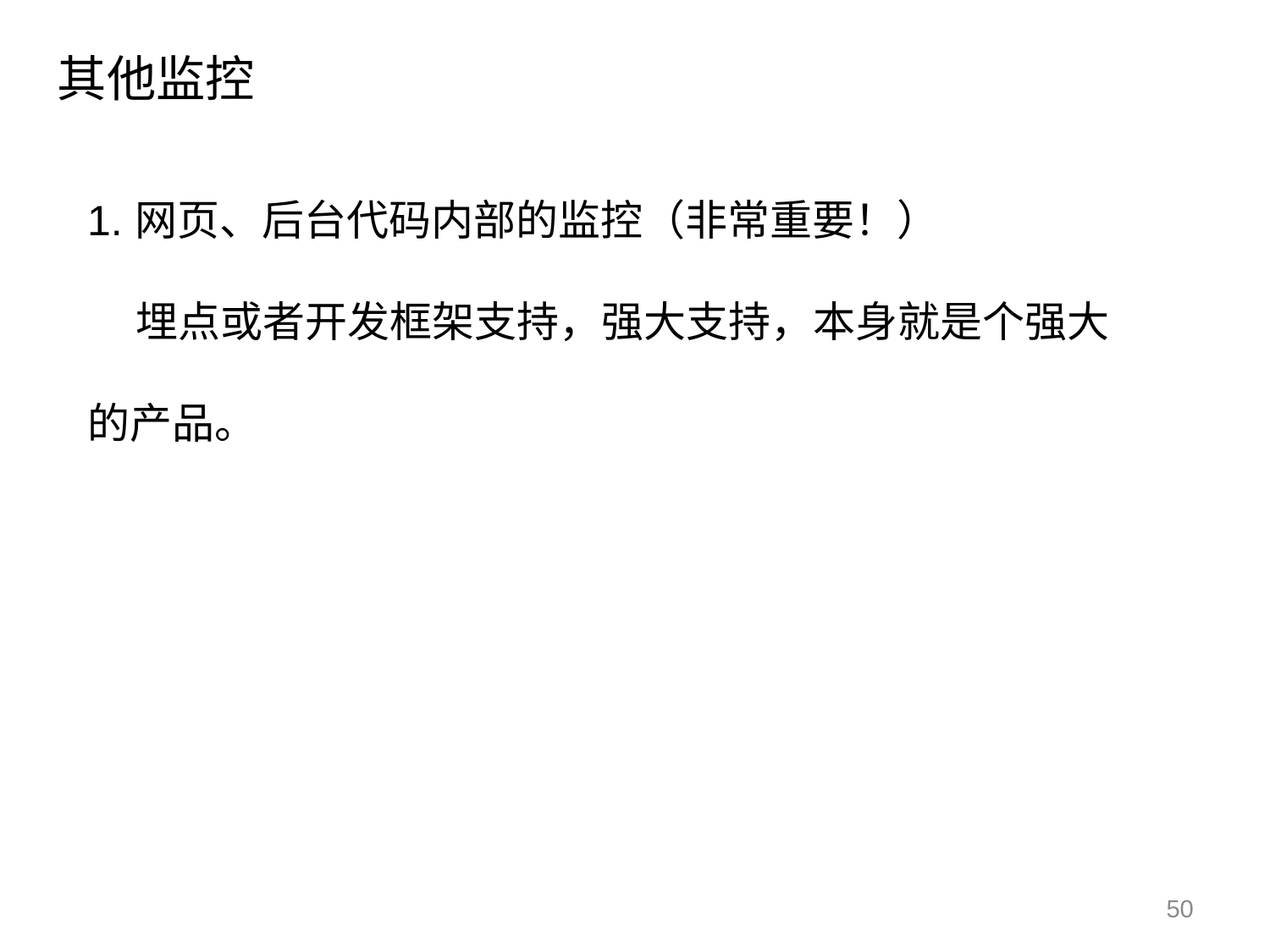

其他监控
网页、后台代码内部的监控（非常重要！）
    埋点或者开发框架支持，强大支持，本身就是个强大的产品。
50